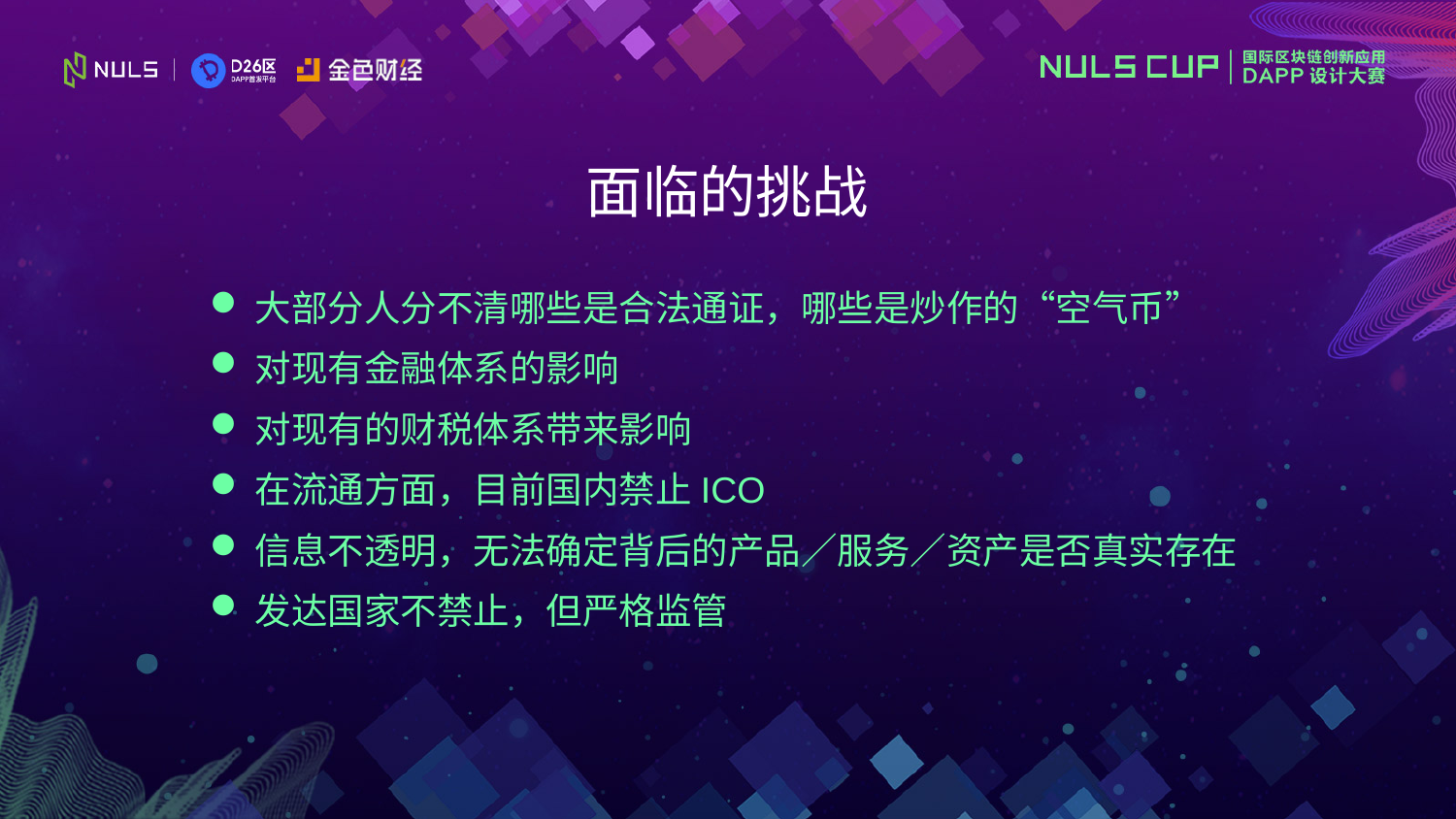

面临的挑战

大部分人分不清哪些是合法通证，哪些是炒作的“空气币”
对现有金融体系的影响
对现有的财税体系带来影响
在流通方面，目前国内禁止ICO
信息不透明，无法确定背后的产品／服务／资产是否真实存在
发达国家不禁止，但严格监管